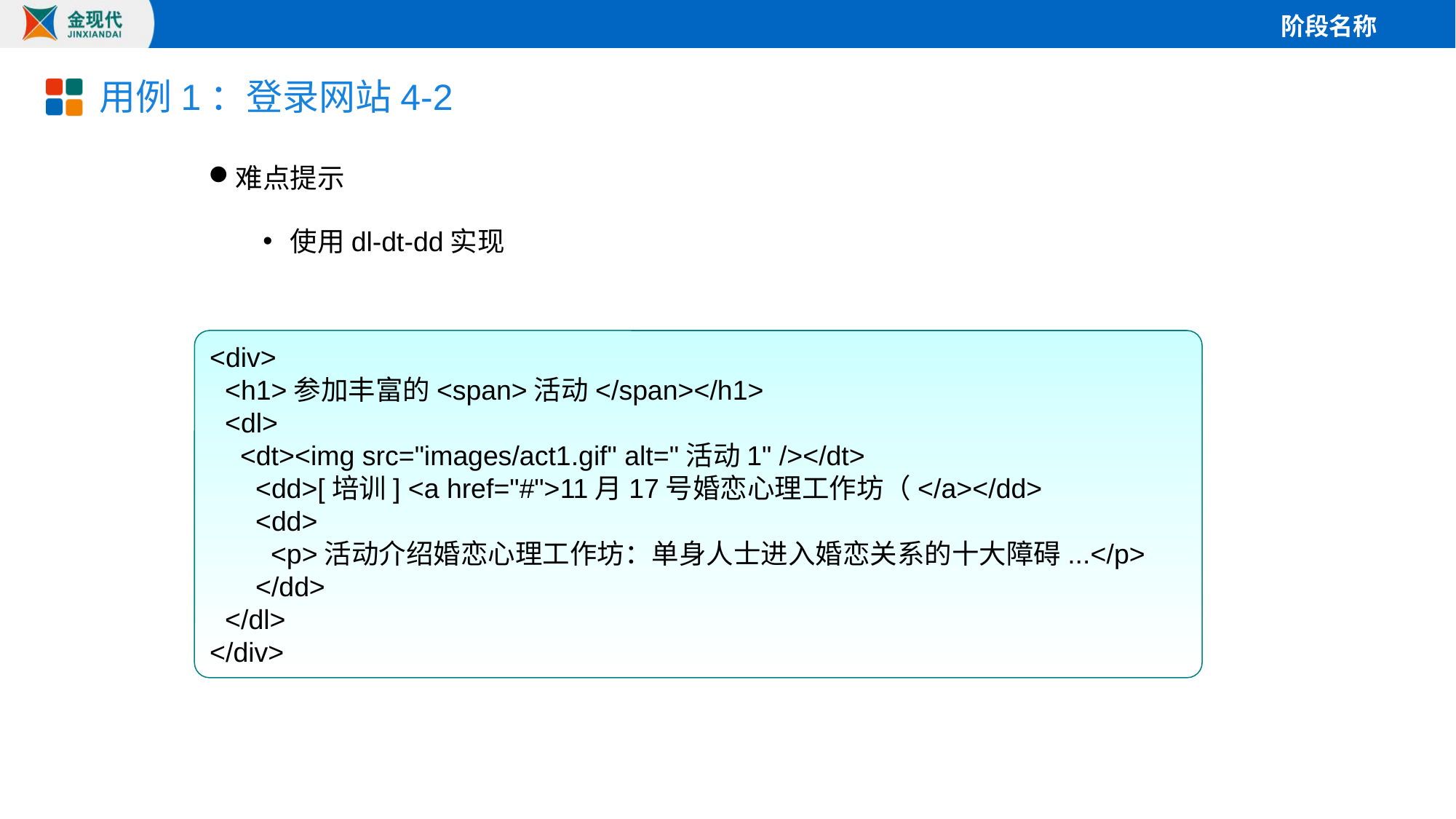

# 用例1：登录网站4-2
难点提示
使用dl-dt-dd实现
<div>
  <h1>参加丰富的<span>活动</span></h1>
  <dl>
    <dt><img src="images/act1.gif" alt="活动1" /></dt>
      <dd>[培训] <a href="#">11月17号婚恋心理工作坊（</a></dd>
      <dd>
        <p>活动介绍婚恋心理工作坊：单身人士进入婚恋关系的十大障碍...</p>
      </dd>
  </dl>
</div>